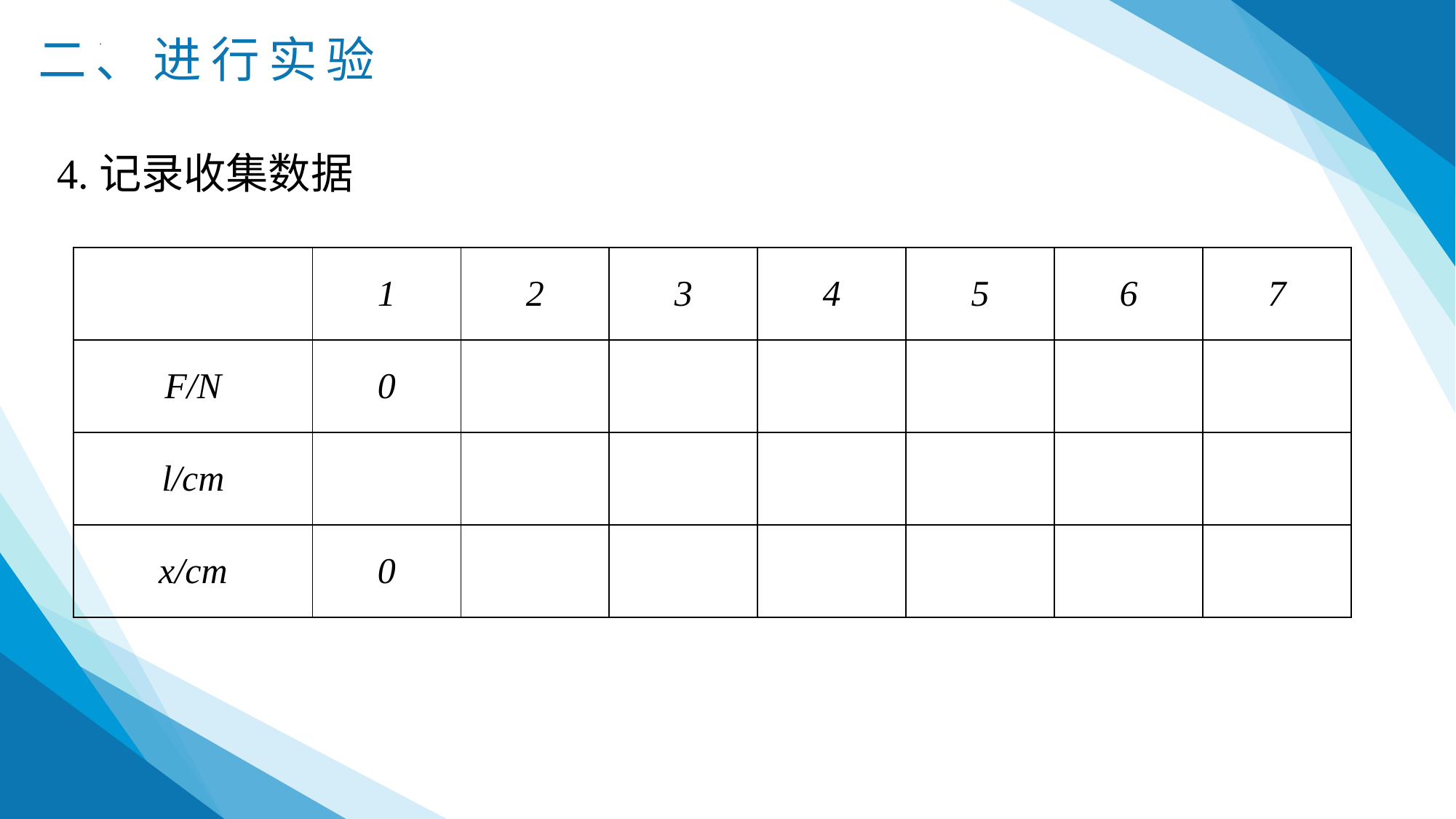

二、进行实验
4.记录收集数据
|  | 1 | 2 | 3 | 4 | 5 | 6 | 7 |
| --- | --- | --- | --- | --- | --- | --- | --- |
| F/N | 0 |  |  |  |  |  |  |
| l/cm |  |  |  |  |  |  |  |
| x/cm | 0 |  |  |  |  |  |  |